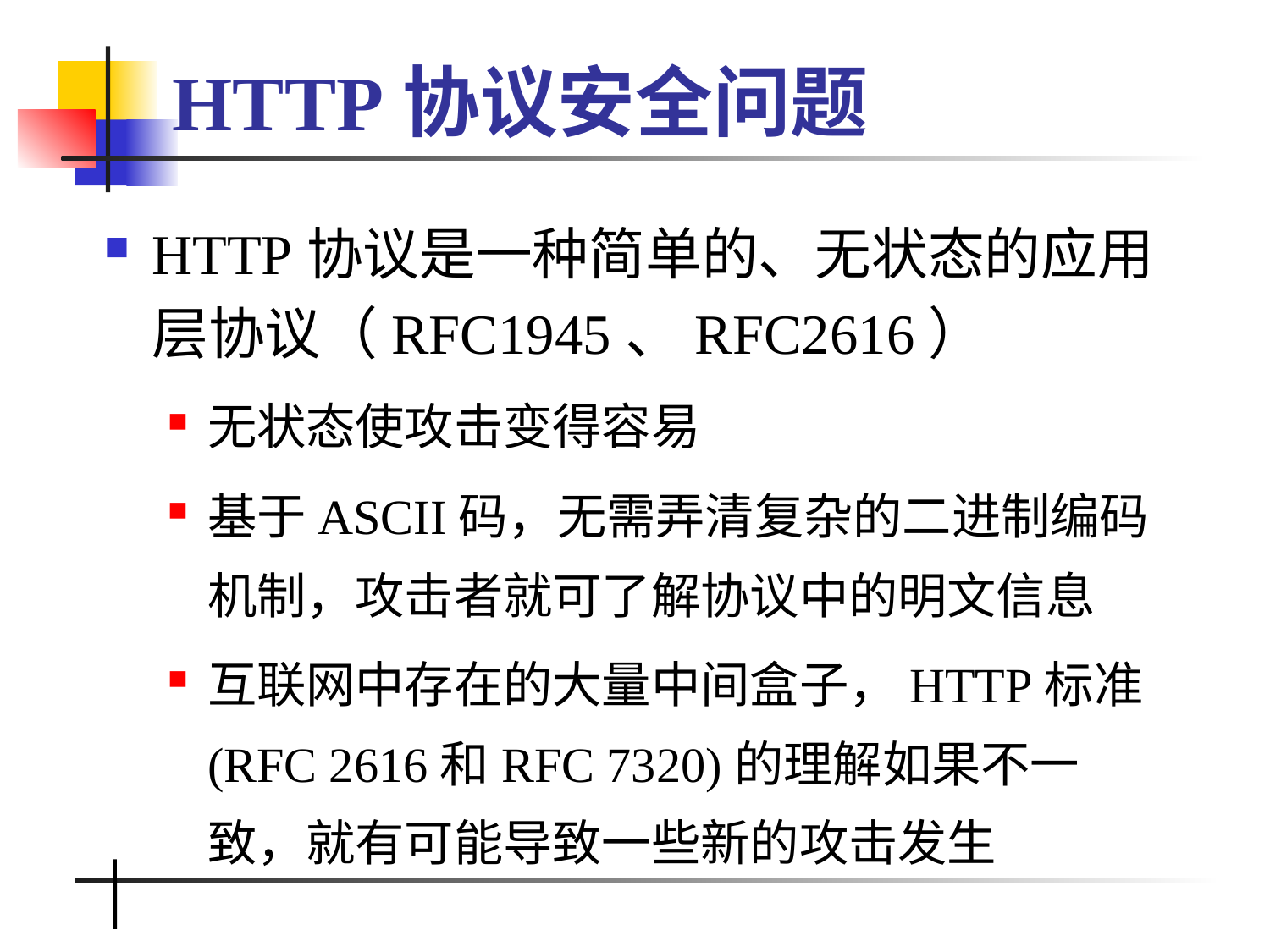

# HTTP协议安全问题
HTTP协议是一种简单的、无状态的应用层协议（RFC1945、RFC2616）
无状态使攻击变得容易
基于ASCII码，无需弄清复杂的二进制编码机制，攻击者就可了解协议中的明文信息
互联网中存在的大量中间盒子，HTTP标准(RFC 2616和RFC 7320)的理解如果不一致，就有可能导致一些新的攻击发生